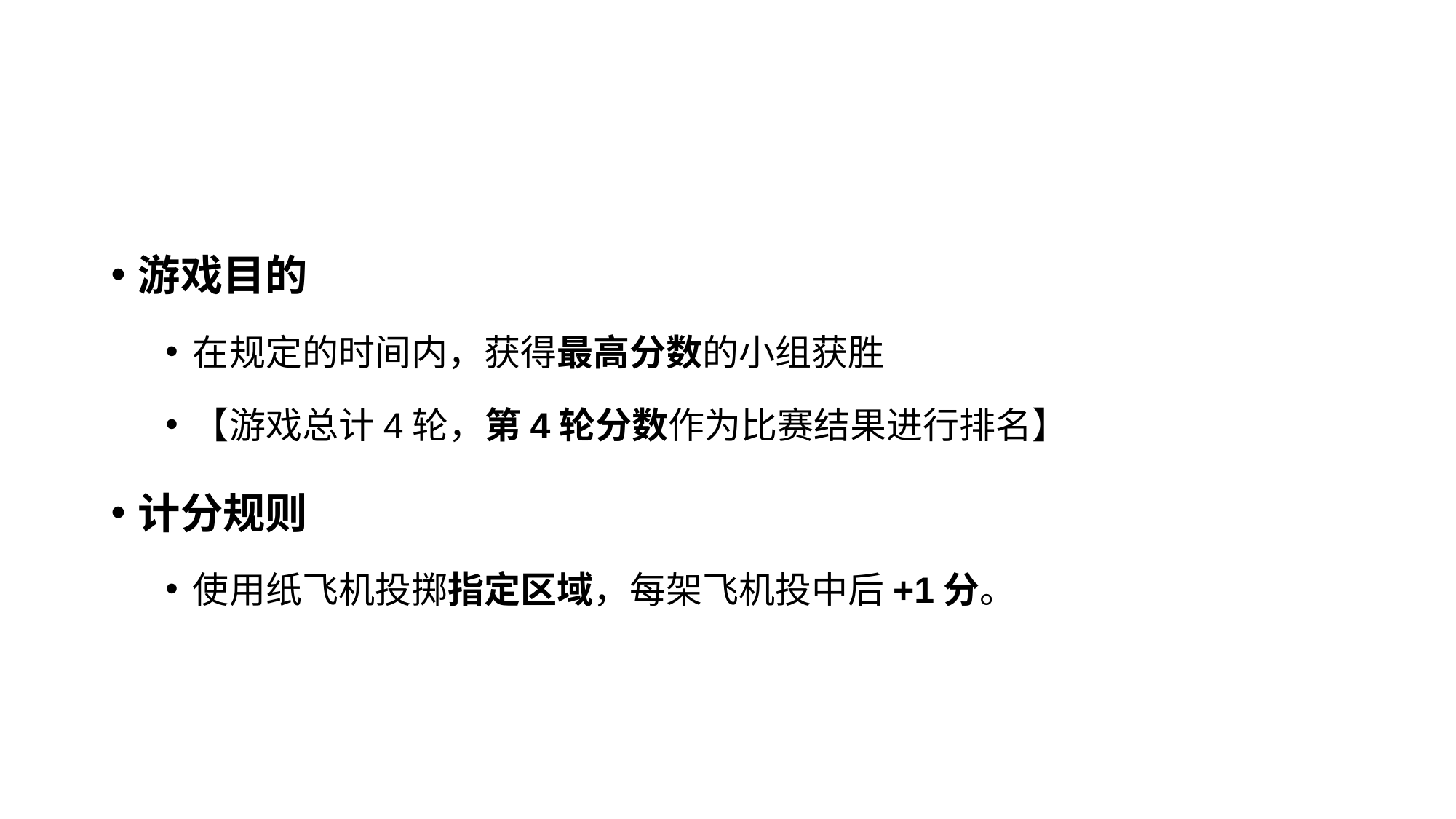

#
游戏目的
在规定的时间内，获得最高分数的小组获胜
【游戏总计4轮，第4轮分数作为比赛结果进行排名】
计分规则
使用纸飞机投掷指定区域，每架飞机投中后+1分。